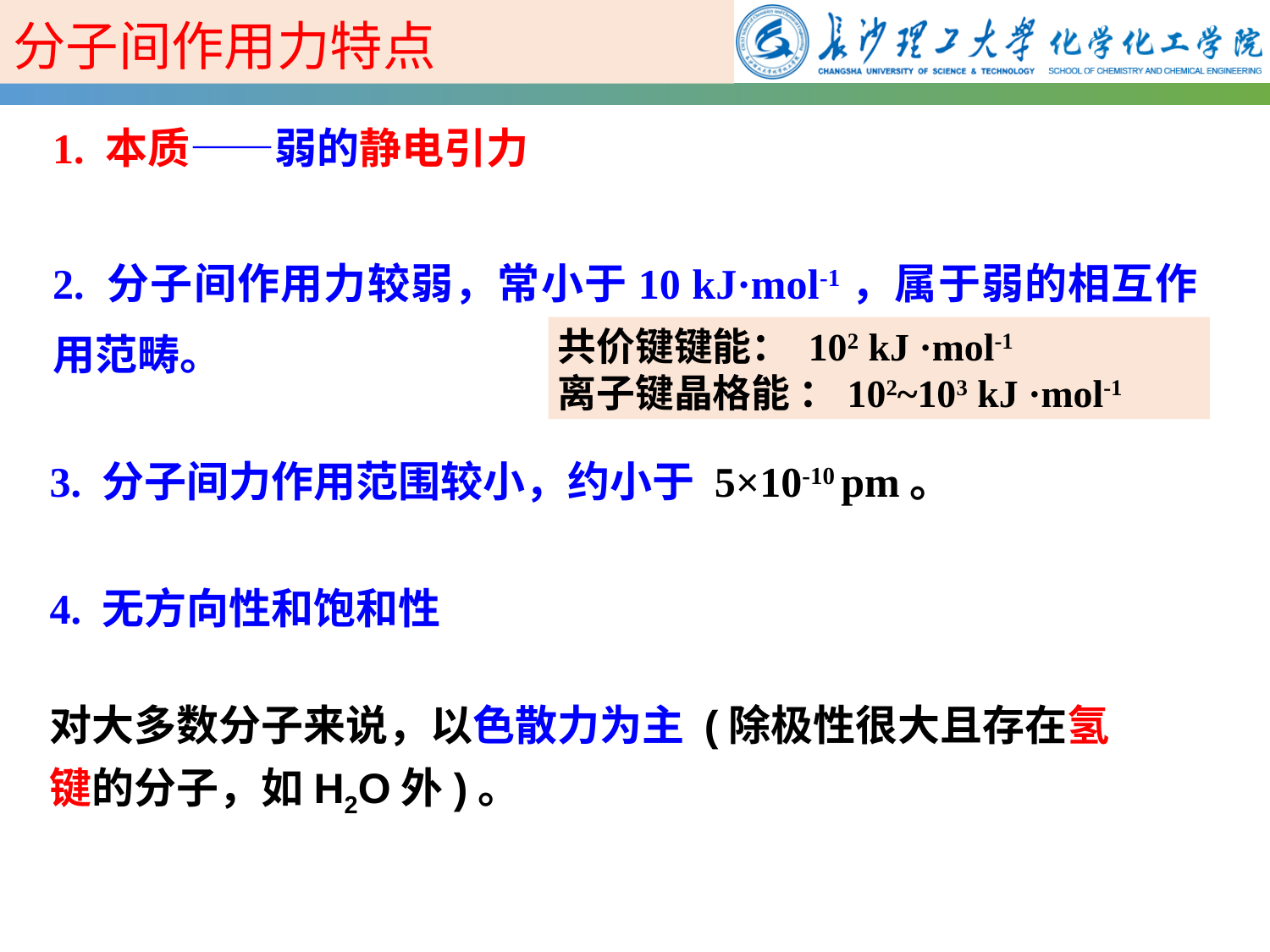

分子间作用力特点
1. 本质——弱的静电引力
2. 分子间作用力较弱，常小于10 kJ·mol-1，属于弱的相互作用范畴。
共价键键能： 102 kJ ·mol-1
离子键晶格能 ：102~103 kJ ·mol-1
3. 分子间力作用范围较小，约小于 5×10-10 pm。
4. 无方向性和饱和性
对大多数分子来说，以色散力为主 (除极性很大且存在氢键的分子，如H2O外)。

40